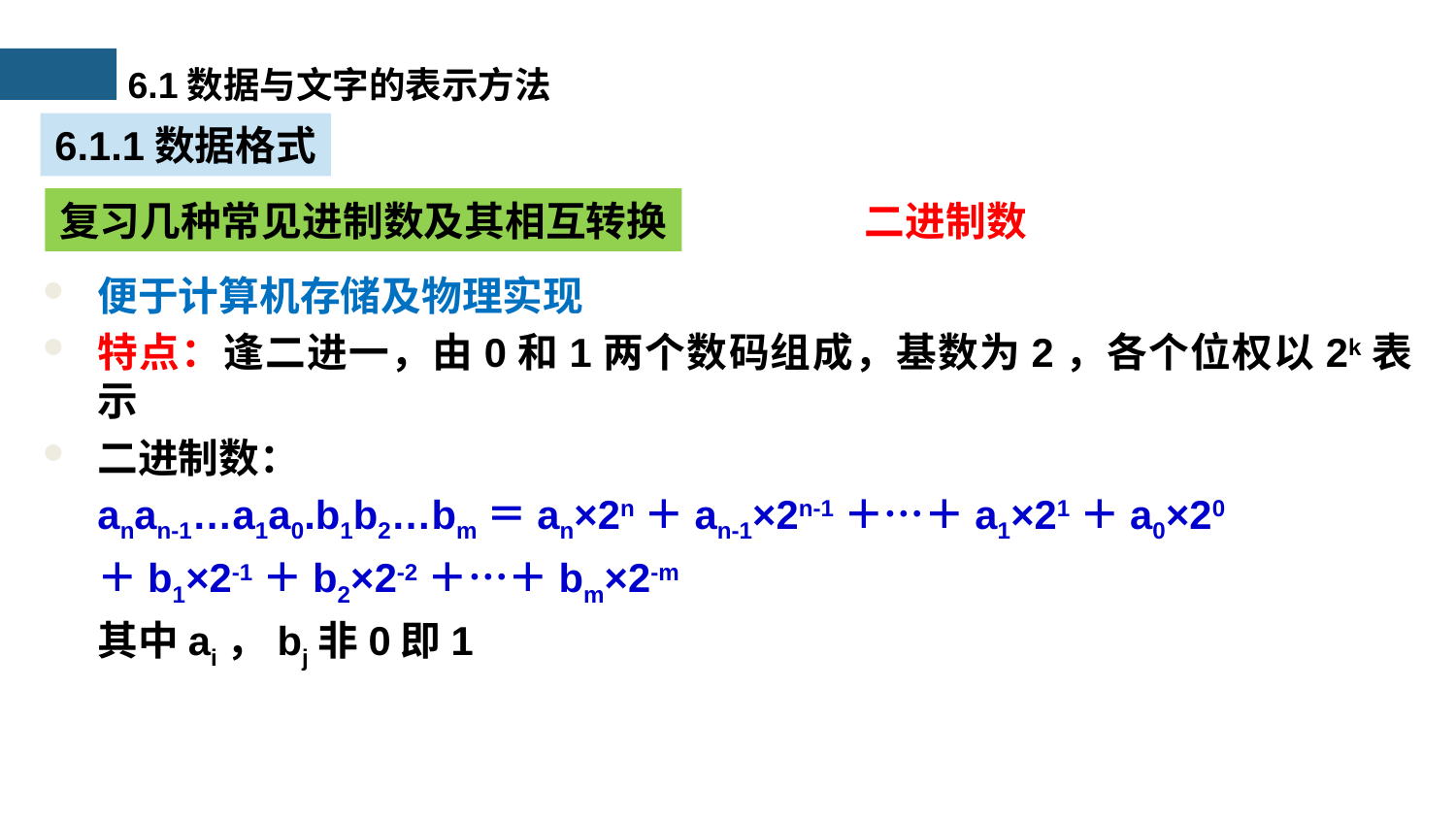

6.1数据与文字的表示方法
6.1.1数据格式
复习几种常见进制数及其相互转换
二进制数
便于计算机存储及物理实现
特点：逢二进一，由0和1两个数码组成，基数为2，各个位权以2k表示
二进制数：
	anan-1…a1a0.b1b2…bm＝an×2n＋an-1×2n-1＋…＋a1×21＋a0×20
	＋b1×2-1＋b2×2-2＋…＋bm×2-m
	其中ai，bj非0即1